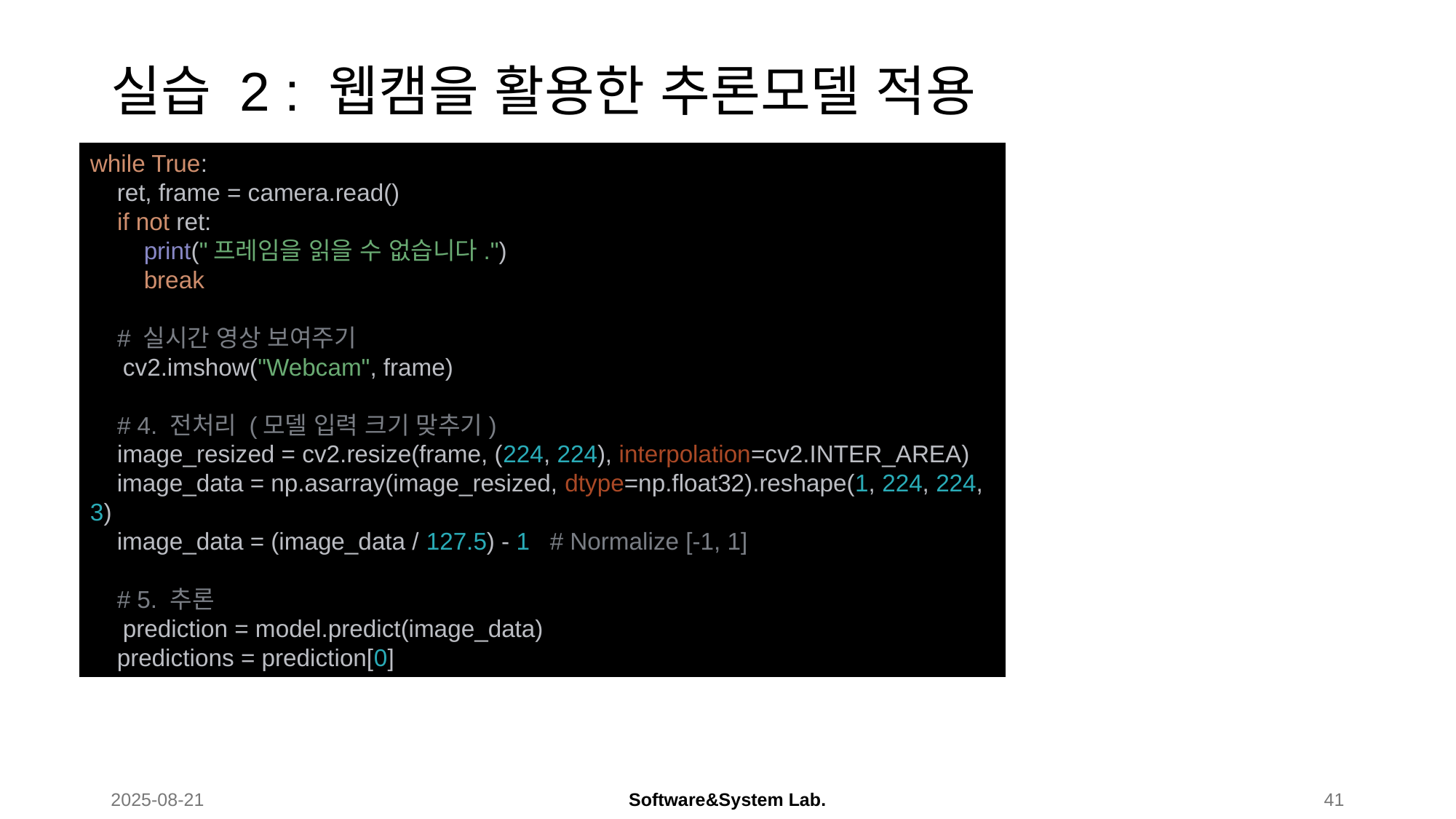

# 실습 2 : 웹캠을 활용한 추론모델 적용
while True:
    ret, frame = camera.read()
    if not ret:
        print("프레임을 읽을 수 없습니다.")
        break
    # 실시간 영상 보여주기
    cv2.imshow("Webcam", frame)
    # 4. 전처리 (모델 입력 크기 맞추기)
    image_resized = cv2.resize(frame, (224, 224), interpolation=cv2.INTER_AREA)
    image_data = np.asarray(image_resized, dtype=np.float32).reshape(1, 224, 224, 3)
    image_data = (image_data / 127.5) - 1   # Normalize [-1, 1]
    # 5. 추론
    prediction = model.predict(image_data)
    predictions = prediction[0]
2025-08-21
Software&System Lab.
41